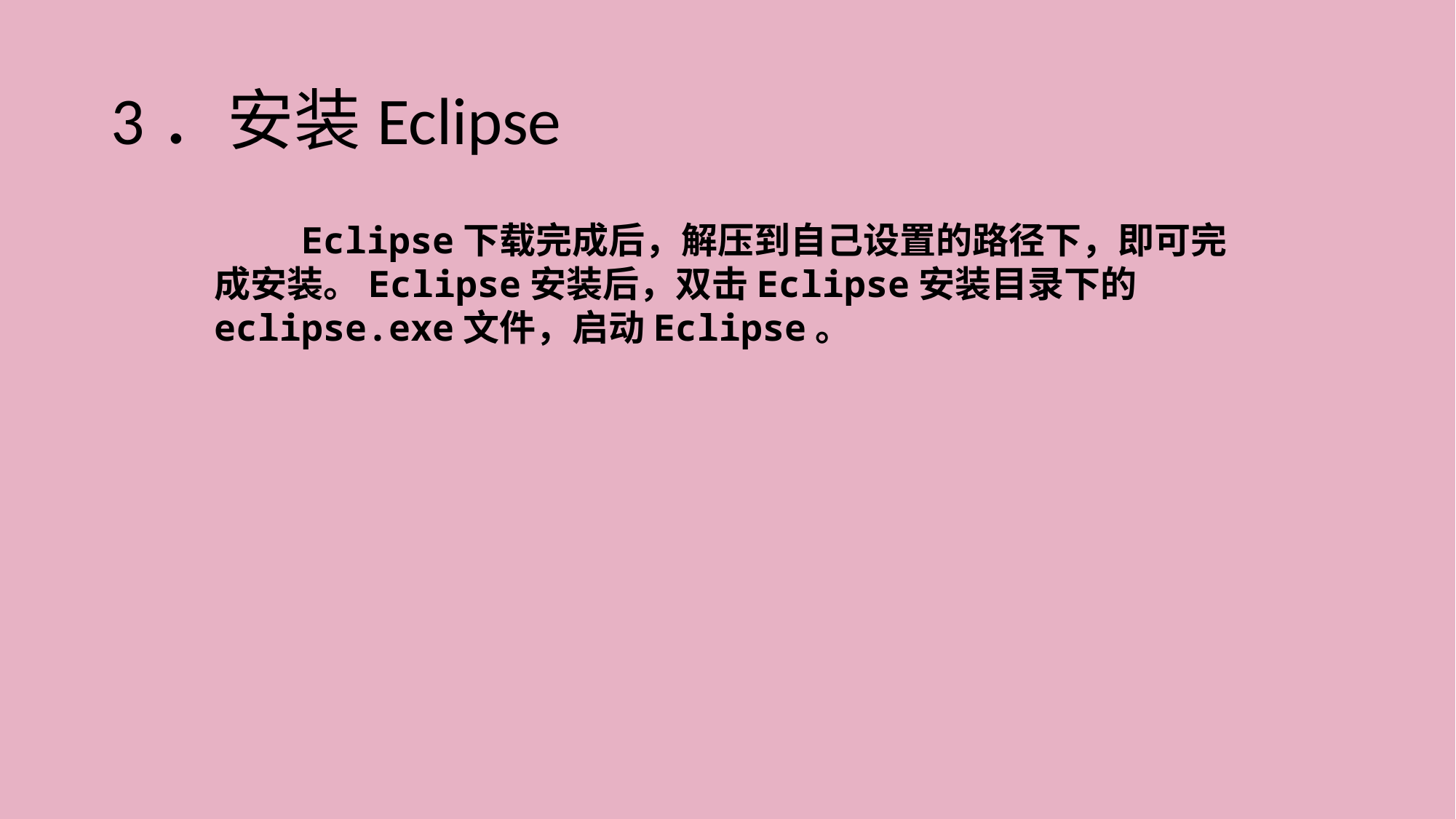

# 3．安装Eclipse
    Eclipse下载完成后，解压到自己设置的路径下，即可完成安装。Eclipse安装后，双击Eclipse安装目录下的eclipse.exe文件，启动Eclipse。